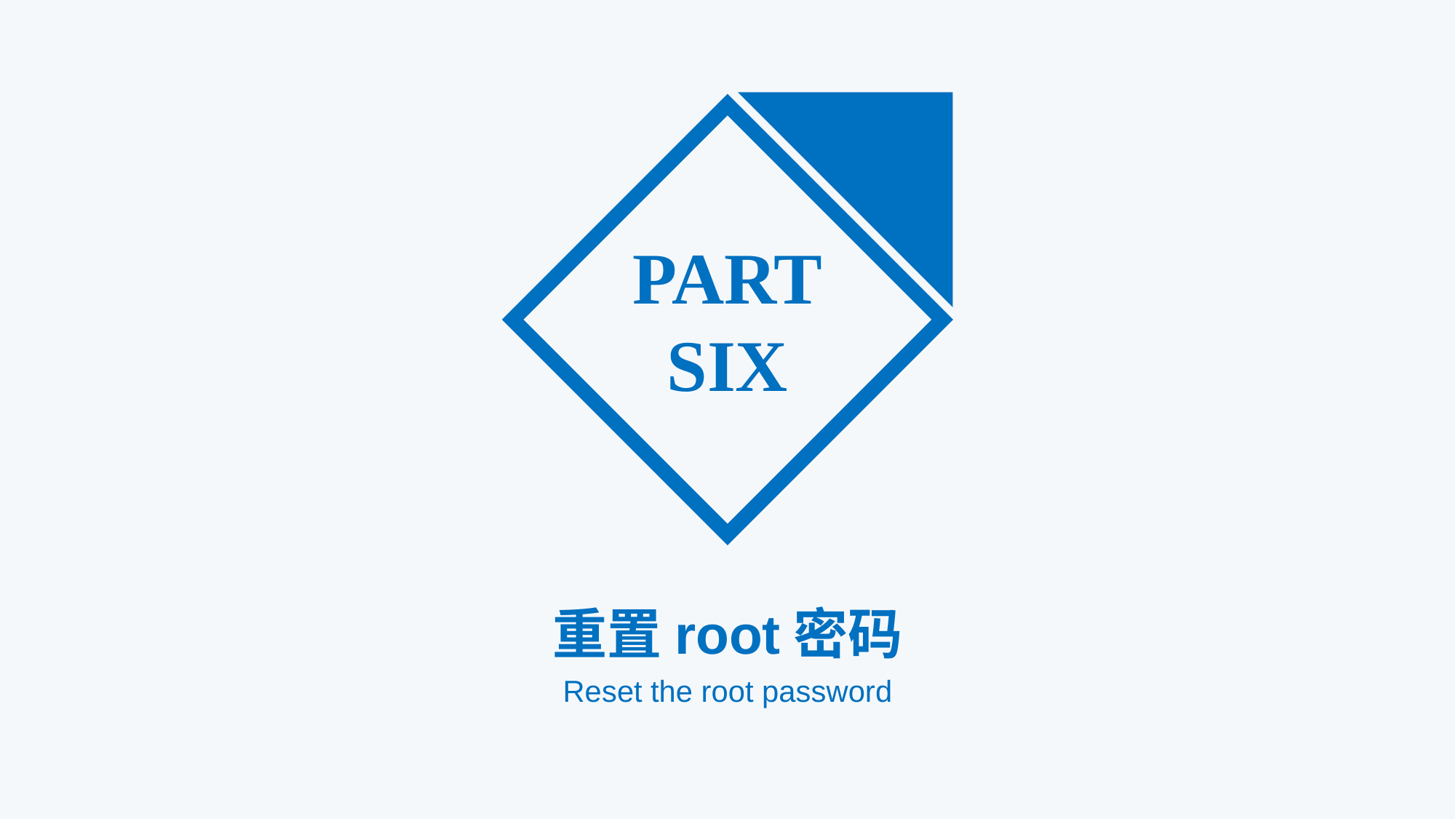

PART
SIX
重置root密码
Reset the root password